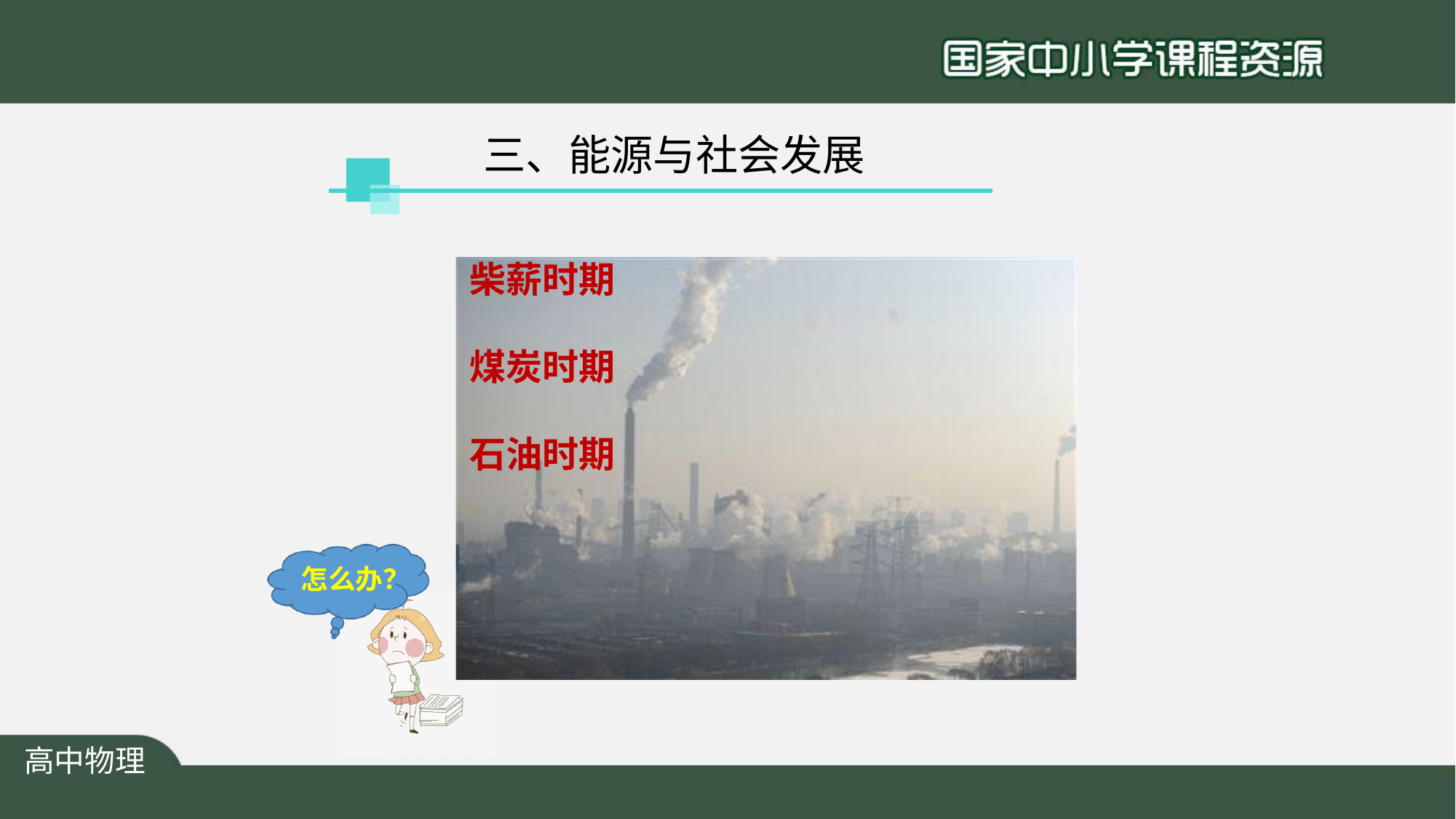

# 三、能源与社会发展

柴薪时期
煤炭时期 石油时期

怎么办？

高中物理